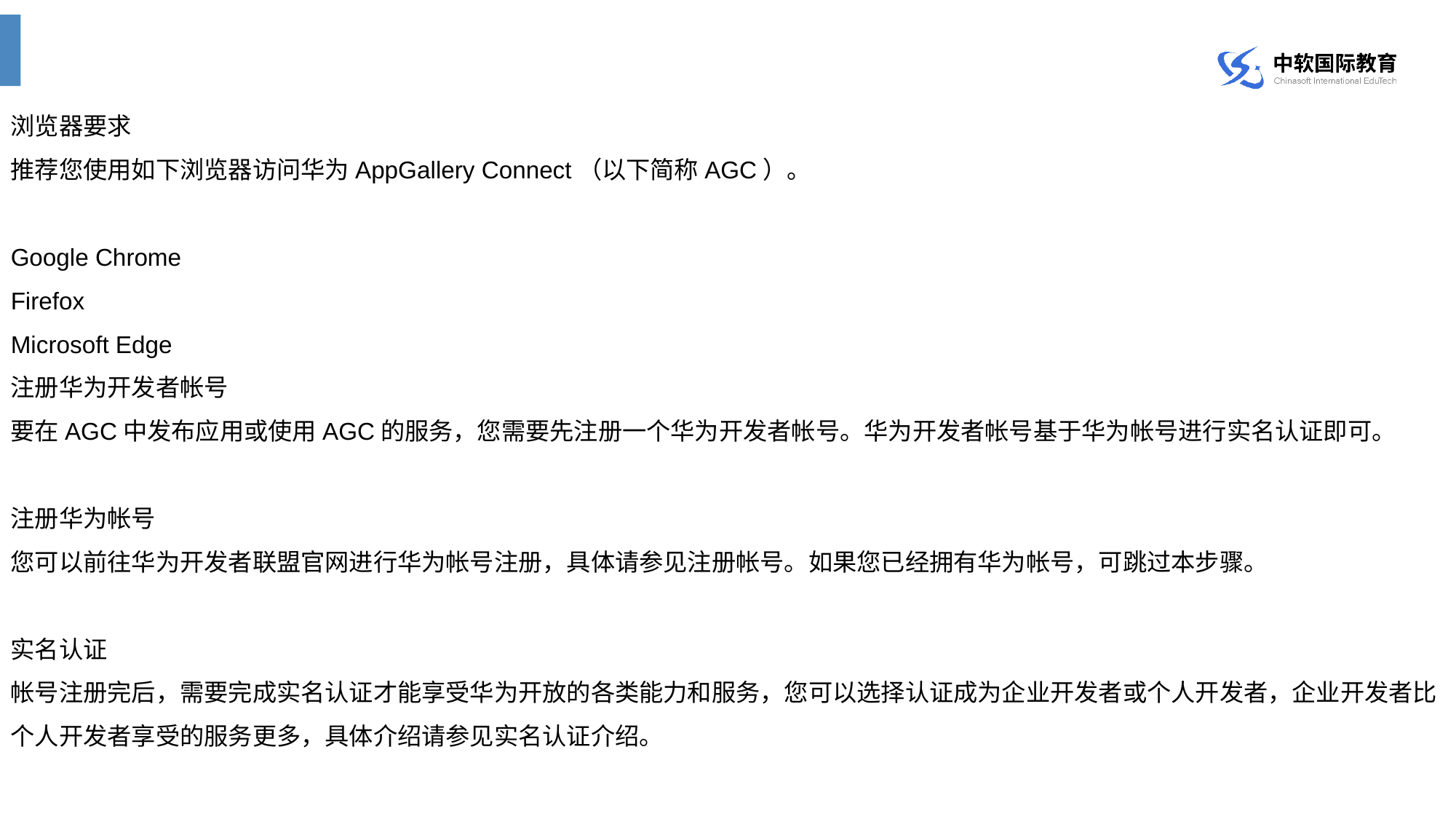

浏览器要求
推荐您使用如下浏览器访问华为AppGallery Connect（以下简称AGC）。

Google Chrome
Firefox
Microsoft Edge
注册华为开发者帐号
要在AGC中发布应用或使用AGC的服务，您需要先注册一个华为开发者帐号。华为开发者帐号基于华为帐号进行实名认证即可。

注册华为帐号
您可以前往华为开发者联盟官网进行华为帐号注册，具体请参见注册帐号。如果您已经拥有华为帐号，可跳过本步骤。

实名认证
帐号注册完后，需要完成实名认证才能享受华为开放的各类能力和服务，您可以选择认证成为企业开发者或个人开发者，企业开发者比个人开发者享受的服务更多，具体介绍请参见实名认证介绍。